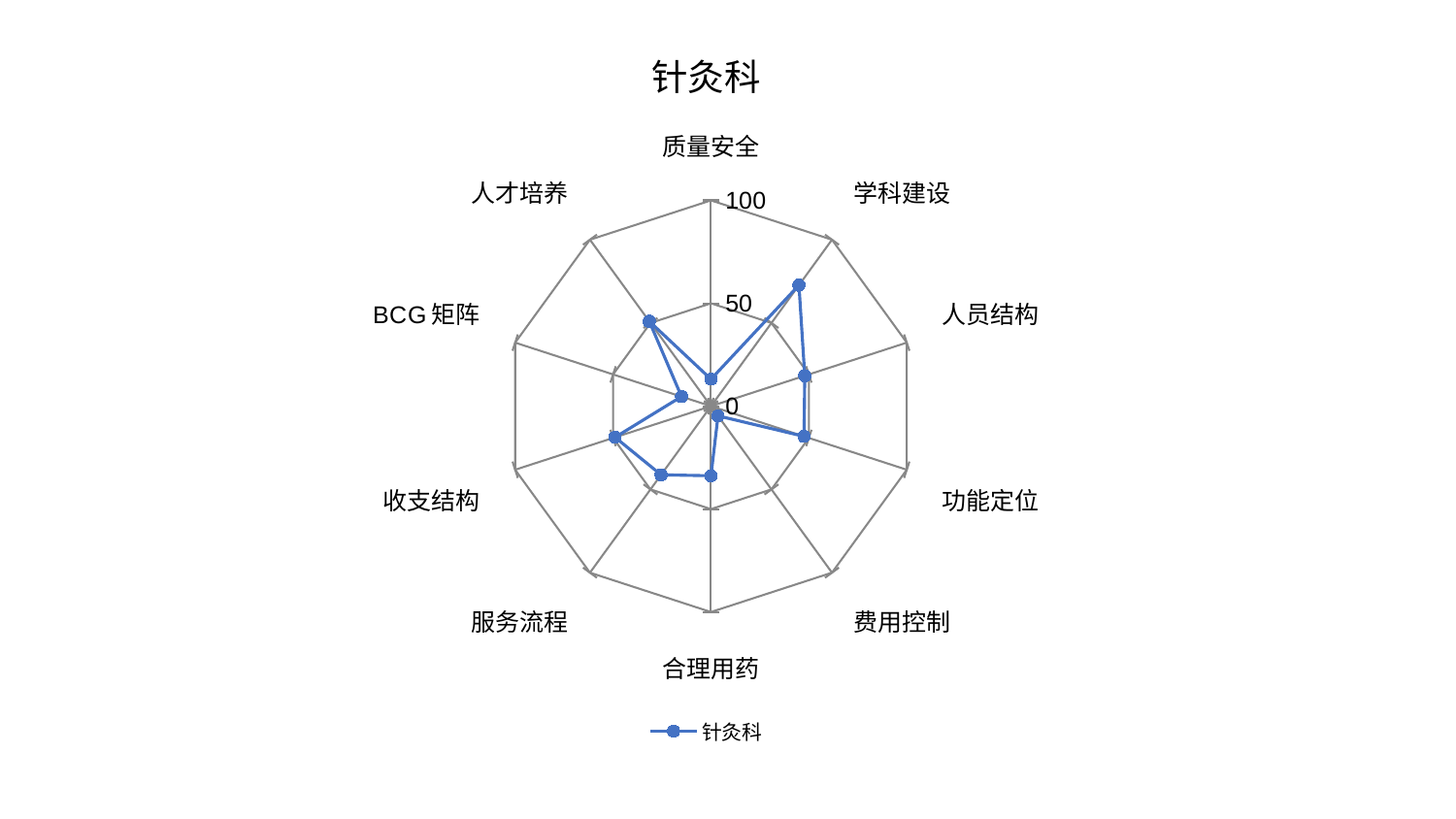

### Chart: 针灸科

| Category | 针灸科 |
|---|---|
| 质量安全 | 13.126058542612176 |
| 学科建设 | 72.71394706399975 |
| 人员结构 | 47.915787609030424 |
| 功能定位 | 47.53995029037269 |
| 费用控制 | 5.846309174279295 |
| 合理用药 | 33.81170232672652 |
| 服务流程 | 41.24614752671611 |
| 收支结构 | 48.98117708475224 |
| BCG矩阵 | 15.050500214367103 |
| 人才培养 | 50.96583336772026 |
101